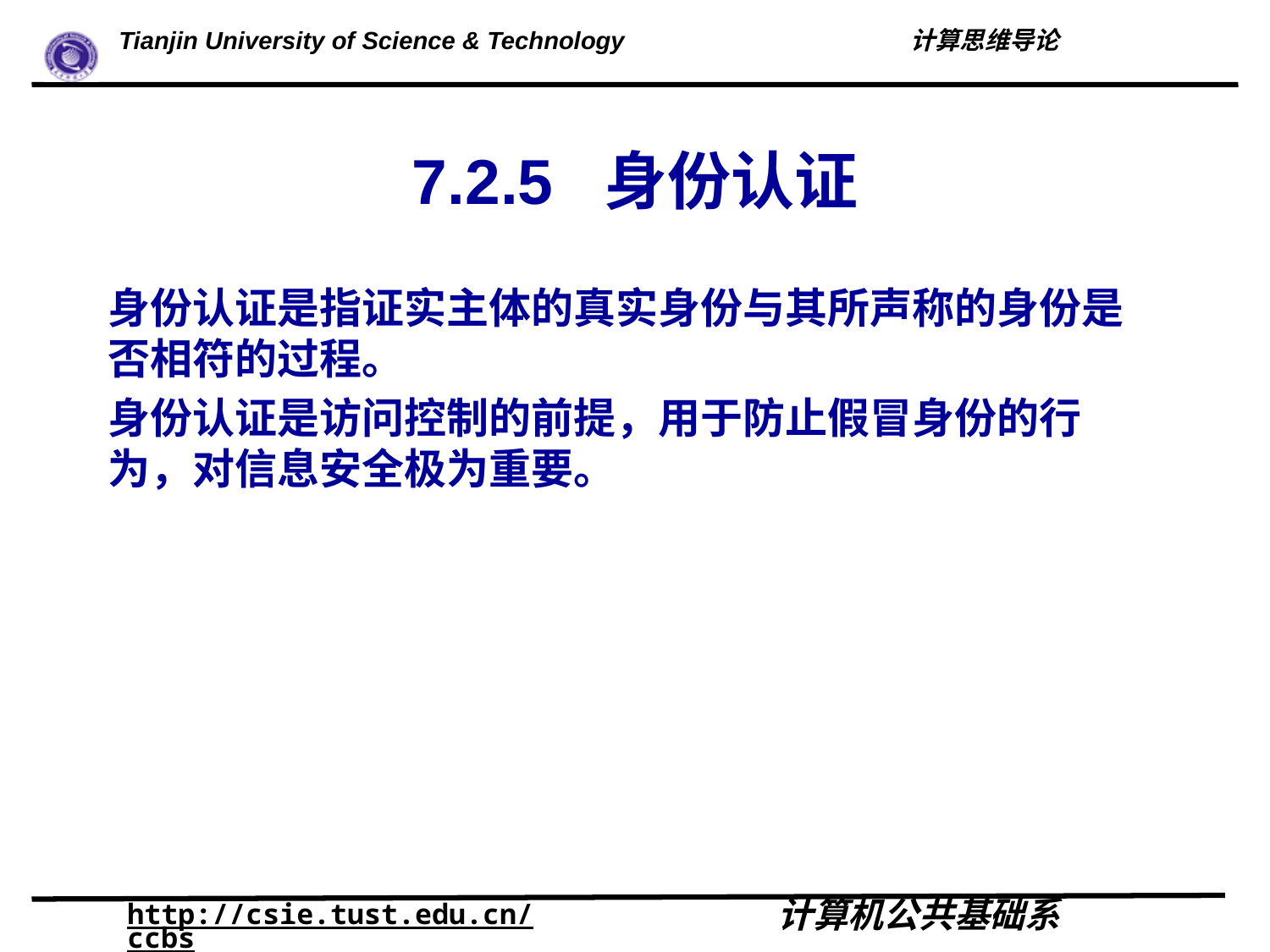

# 7.2.5  身份认证
身份认证是指证实主体的真实身份与其所声称的身份是否相符的过程。
身份认证是访问控制的前提，用于防止假冒身份的行为，对信息安全极为重要。